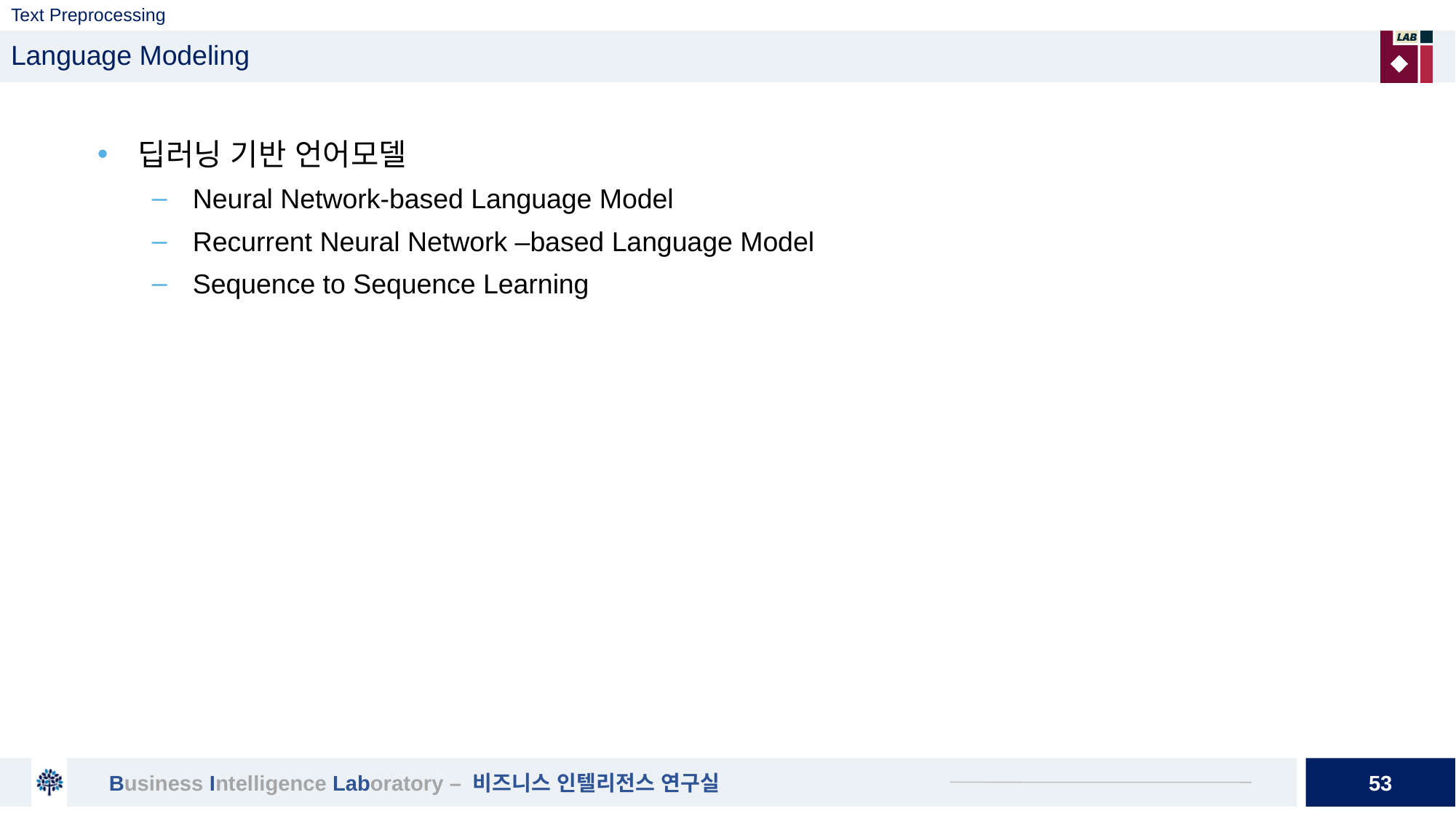

# Text Preprocessing
Language Modeling
딥러닝 기반 언어모델
Neural Network-based Language Model
Recurrent Neural Network –based Language Model
Sequence to Sequence Learning
53